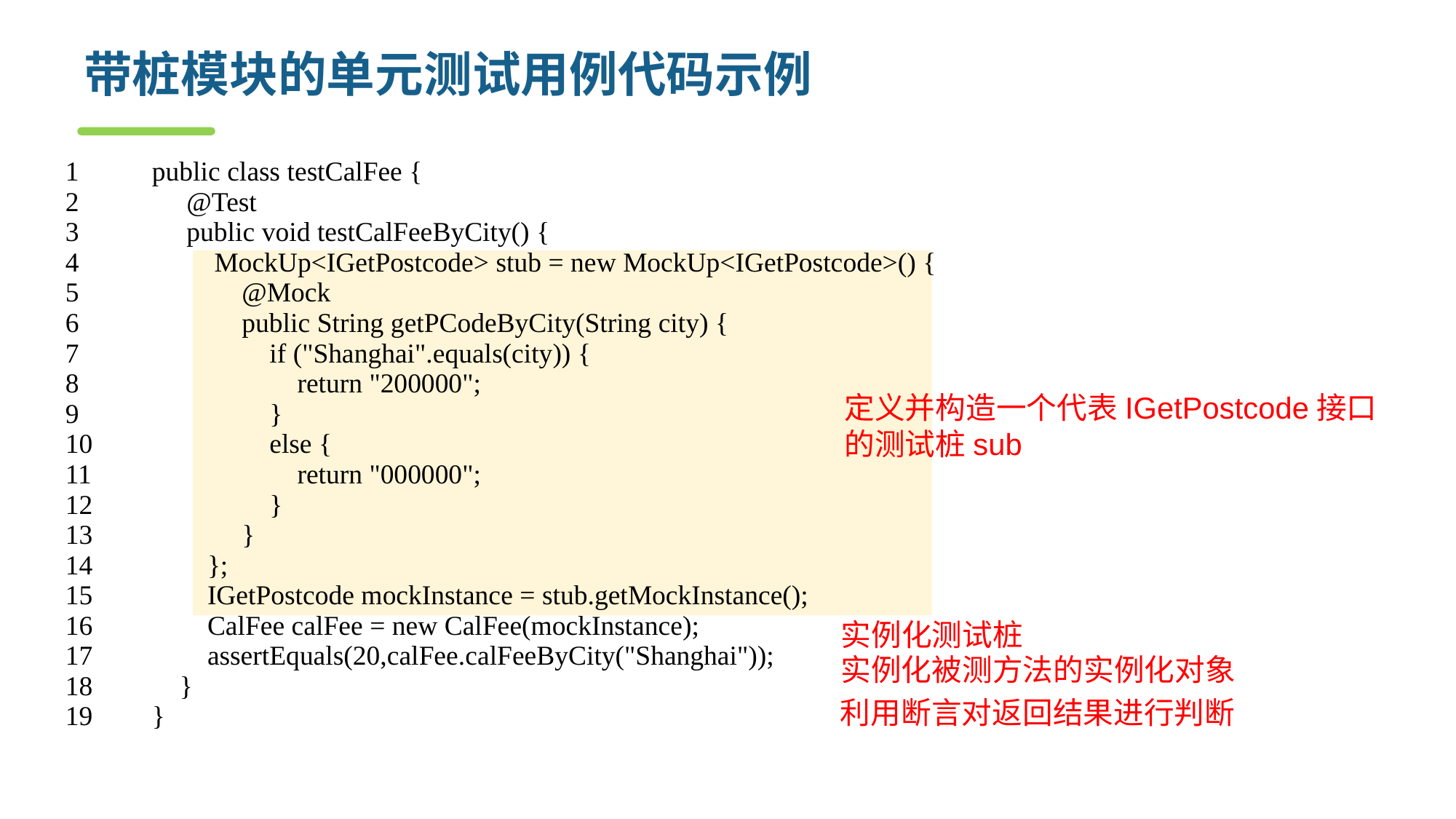

# 带桩模块的单元测试用例代码示例
| 1 | public class testCalFee { |
| --- | --- |
| 2 | @Test |
| 3 | public void testCalFeeByCity() { |
| 4 | MockUp<IGetPostcode> stub = new MockUp<IGetPostcode>() { |
| 5 | @Mock |
| 6 | public String getPCodeByCity(String city) { |
| 7 | if ("Shanghai".equals(city)) { |
| 8 | return "200000"; |
| 9 | } |
| 10 | else { |
| 11 | return "000000"; |
| 12 | } |
| 13 | } |
| 14 | }; |
| 15 | IGetPostcode mockInstance = stub.getMockInstance(); |
| 16 | CalFee calFee = new CalFee(mockInstance); |
| 17 | assertEquals(20,calFee.calFeeByCity("Shanghai")); |
| 18 | } |
| 19 | } |

定义并构造一个代表IGetPostcode接口的测试桩sub
实例化测试桩
实例化被测方法的实例化对象
利用断言对返回结果进行判断
55